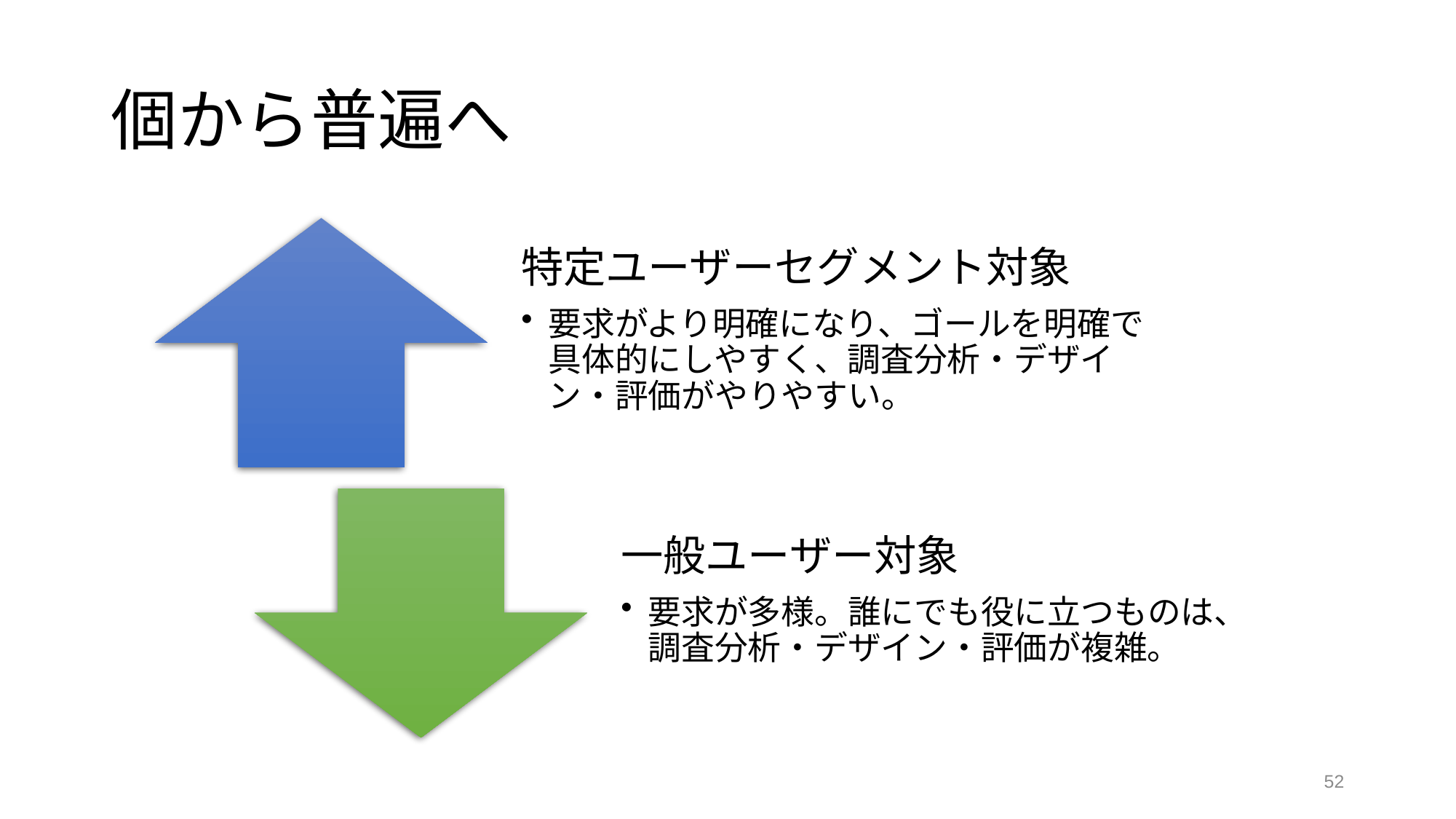

# 個から普遍へ
特定ユーザーセグメント対象
要求がより明確になり、ゴールを明確で具体的にしやすく、調査分析・デザイン・評価がやりやすい。
一般ユーザー対象
要求が多様。誰にでも役に立つものは、調査分析・デザイン・評価が複雑。
52